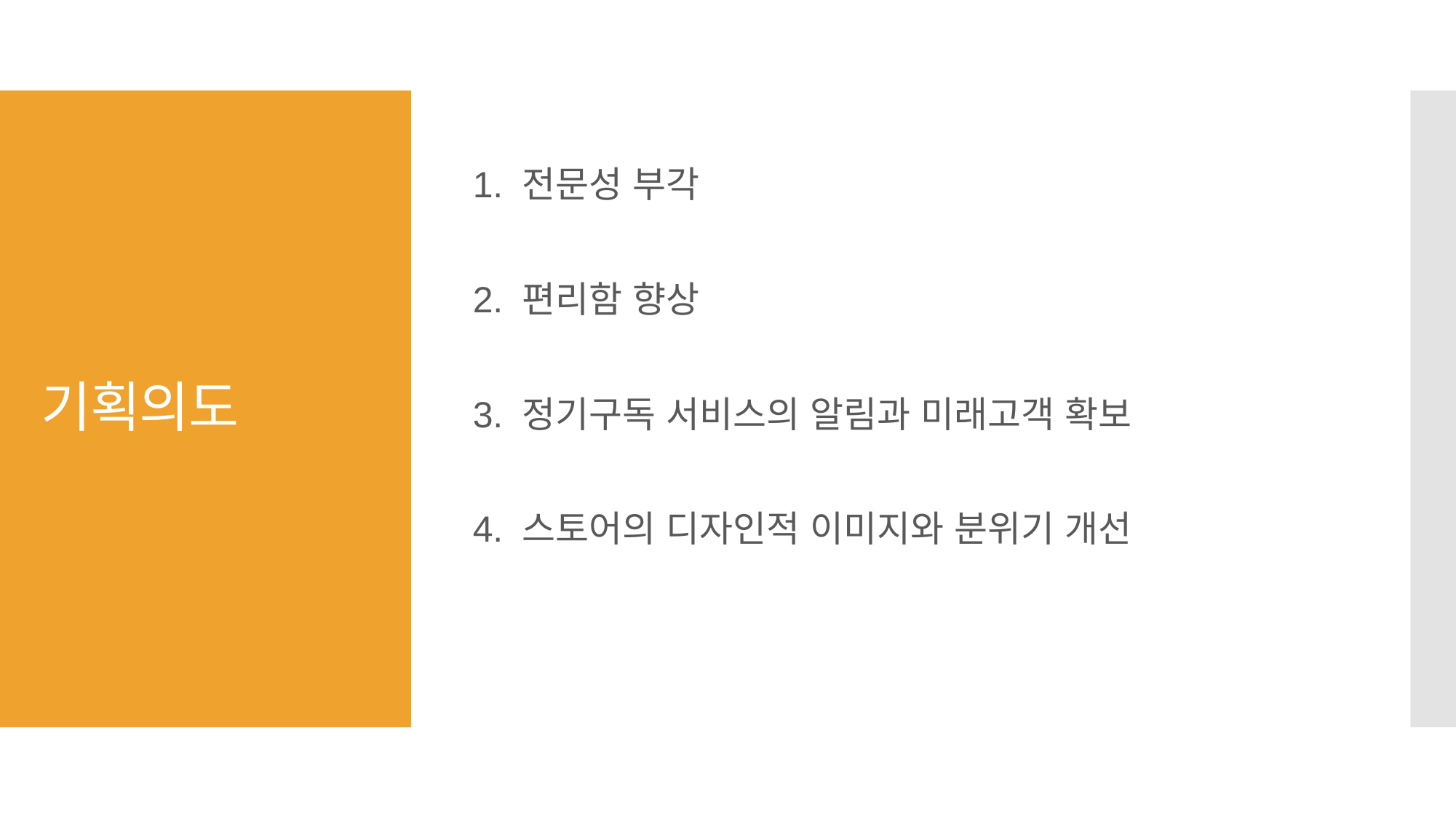

1. 전문성 부각

2. 편리함 향상

3. 정기구독 서비스의 알림과 미래고객 확보

4. 스토어의 디자인적 이미지와 분위기 개선

# 기획의도